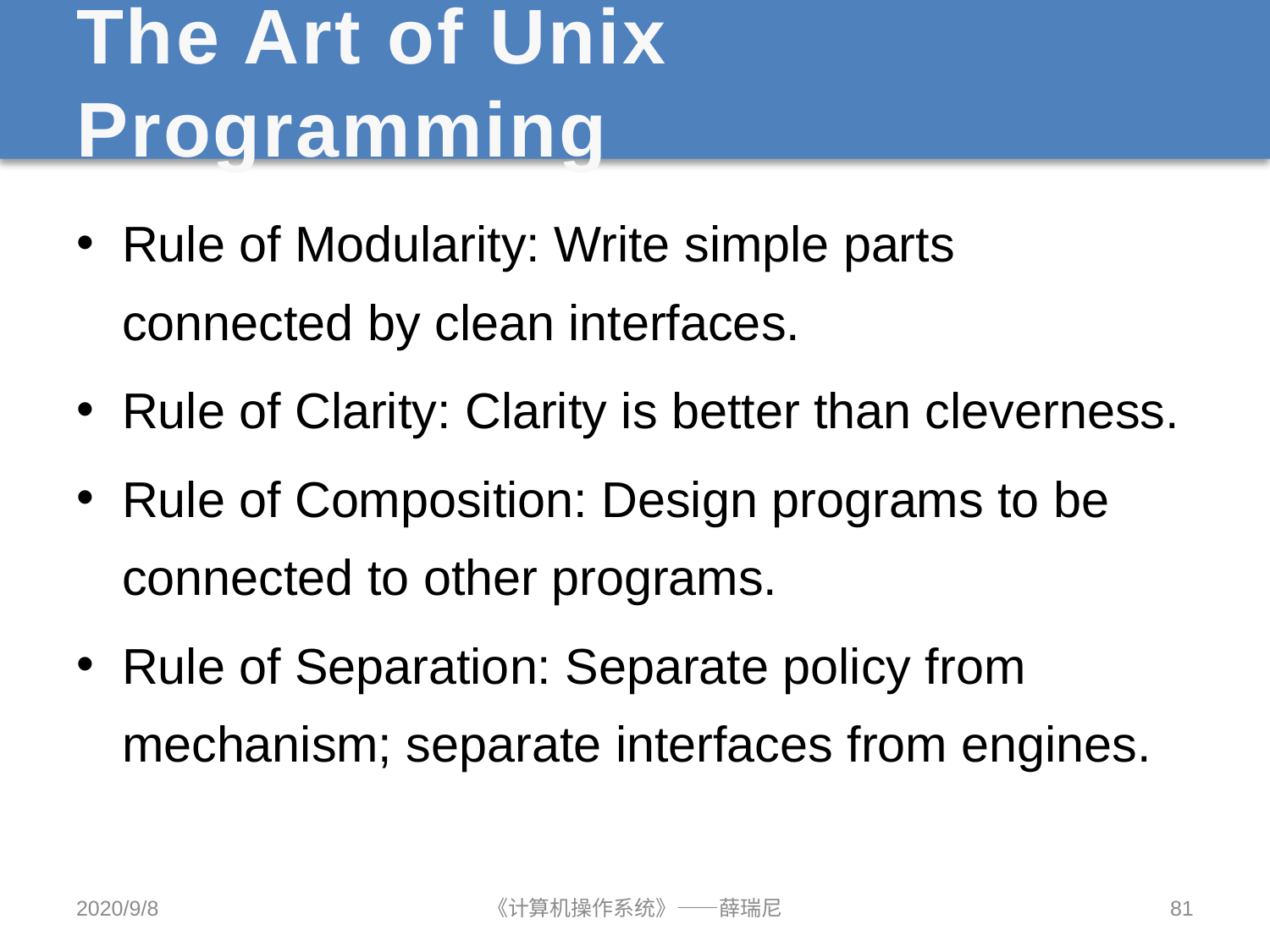

# The Art of Unix Programming
Rule of Modularity: Write simple parts connected by clean interfaces.
Rule of Clarity: Clarity is better than cleverness.
Rule of Composition: Design programs to be connected to other programs.
Rule of Separation: Separate policy from mechanism; separate interfaces from engines.

2020/9/8
《计算机操作系统》——薛瑞尼
81